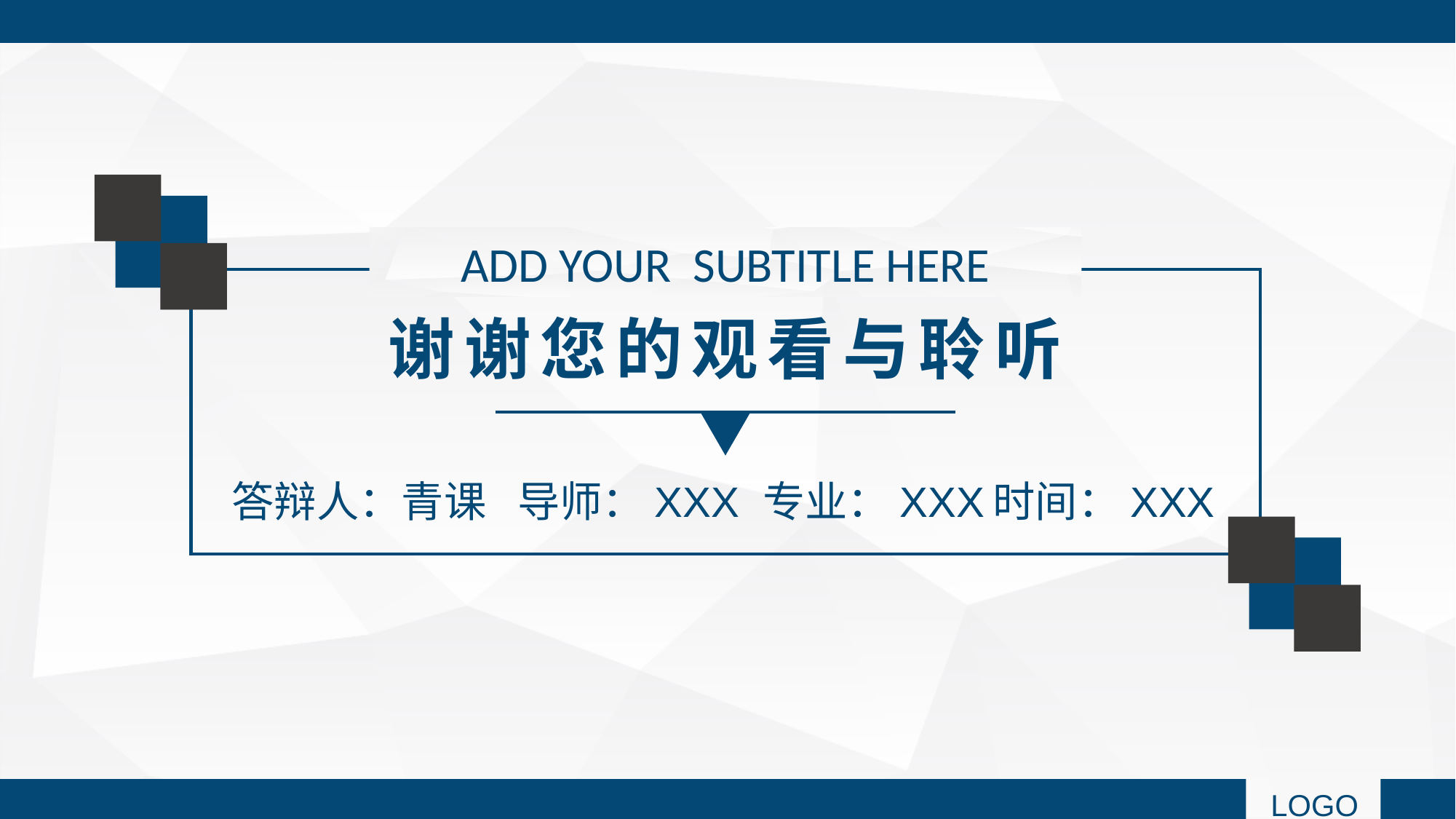

ADD YOUR  SUBTITLE HERE

谢谢您的观看与聆听

答辩人：青课
导师：XXX
专业：XXX
时间：XXX

LOGO